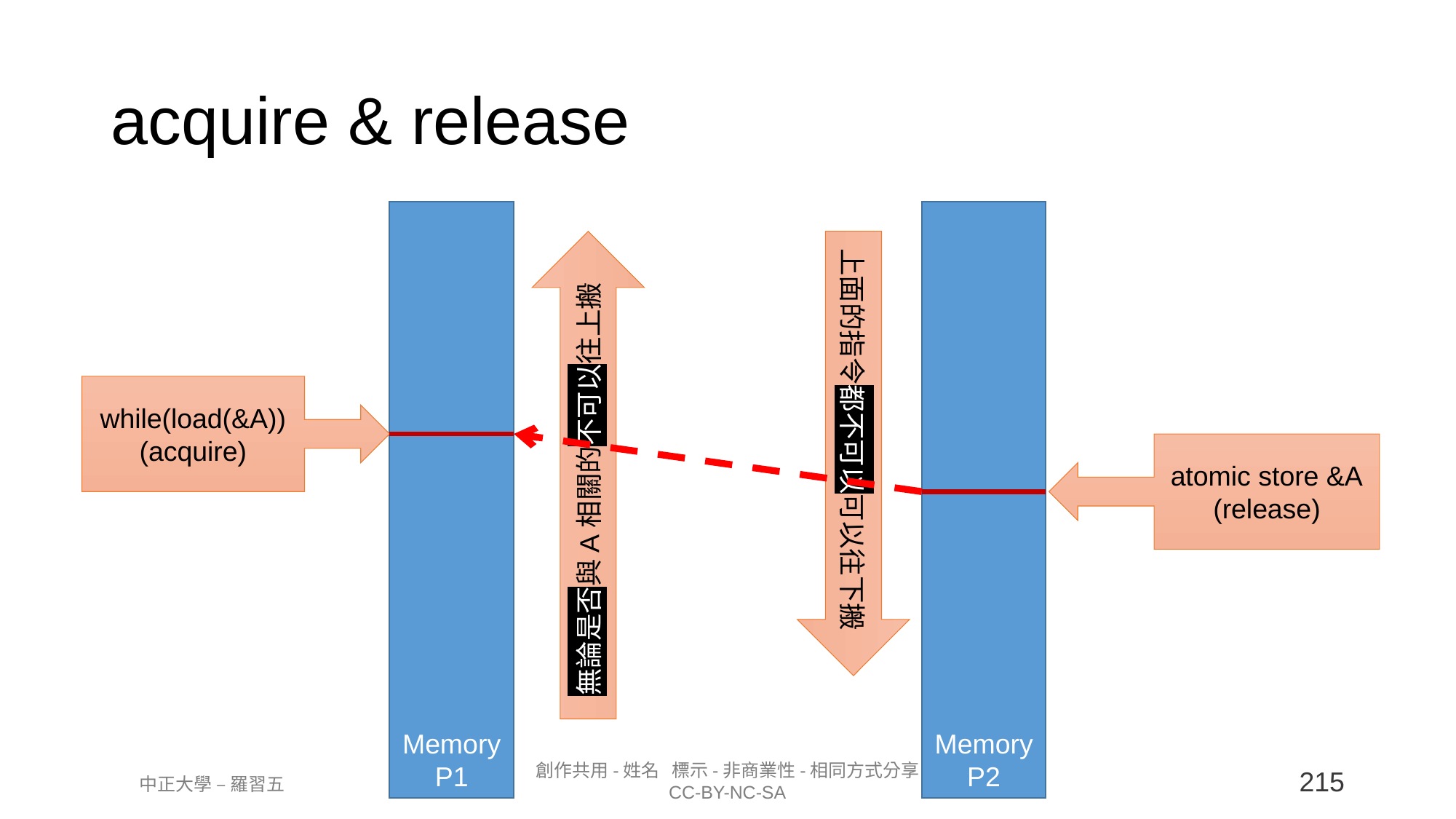

# acquire & release
Memory
P1
Memory
P2
while(load(&A))
(acquire)
上面的指令都不可以可以往下搬
無論是否與A相關的不可以往上搬
atomic store &A
(release)